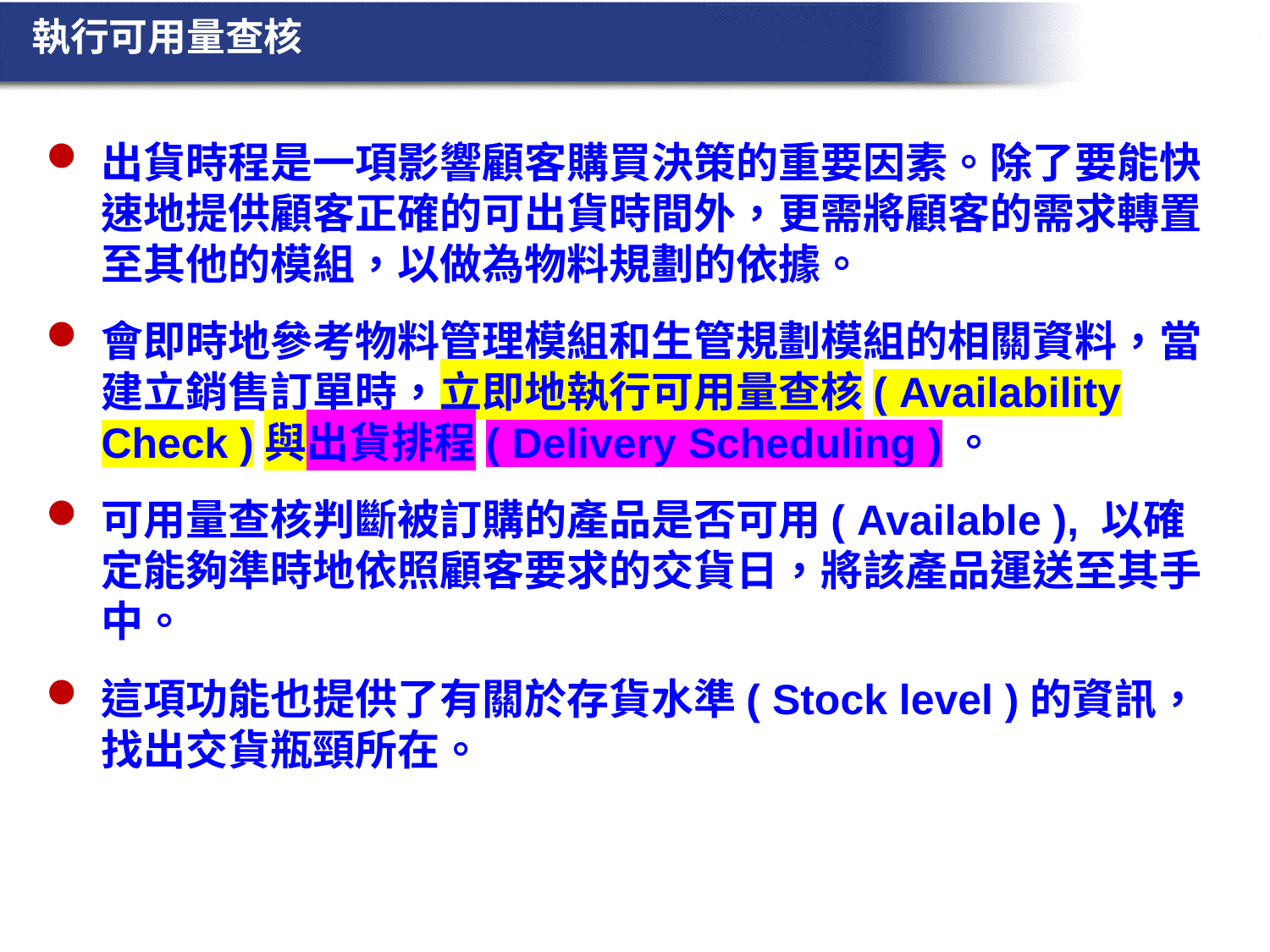

執行可用量查核
出貨時程是一項影響顧客購買決策的重要因素。除了要能快速地提供顧客正確的可出貨時間外，更需將顧客的需求轉置至其他的模組，以做為物料規劃的依據。
會即時地參考物料管理模組和生管規劃模組的相關資料，當建立銷售訂單時，立即地執行可用量查核( Availability Check )與出貨排程( Delivery Scheduling )。
可用量查核判斷被訂購的產品是否可用( Available ), 以確定能夠準時地依照顧客要求的交貨日，將該產品運送至其手中。
這項功能也提供了有關於存貨水準( Stock level )的資訊，找出交貨瓶頸所在。